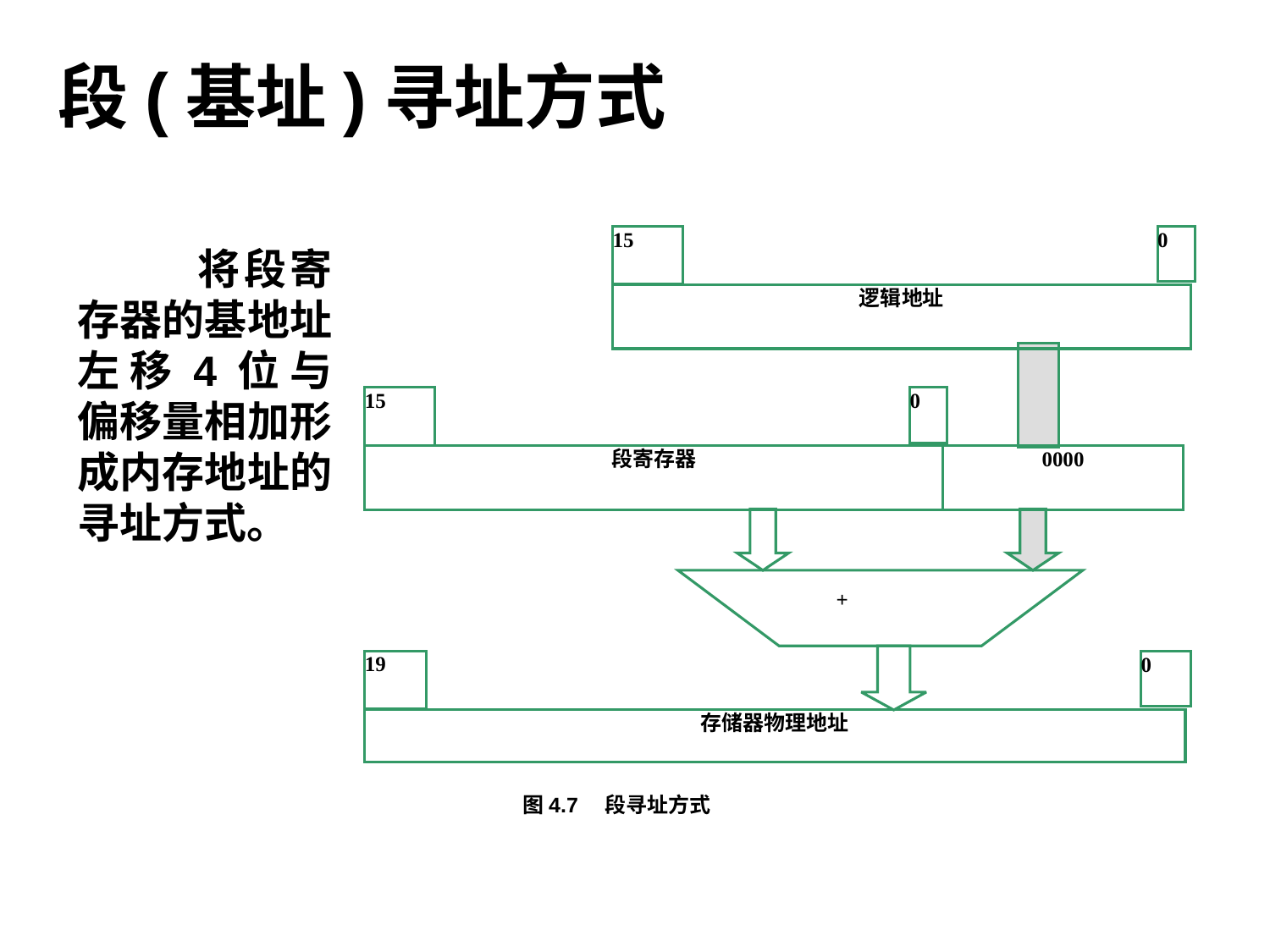

段(基址)寻址方式
15
0
逻辑地址

15
0
段寄存器
0000

              +

19
0
存储器物理地址
           图4.7　段寻址方式
        将段寄存器的基地址左移4位与偏移量相加形成内存地址的寻址方式。